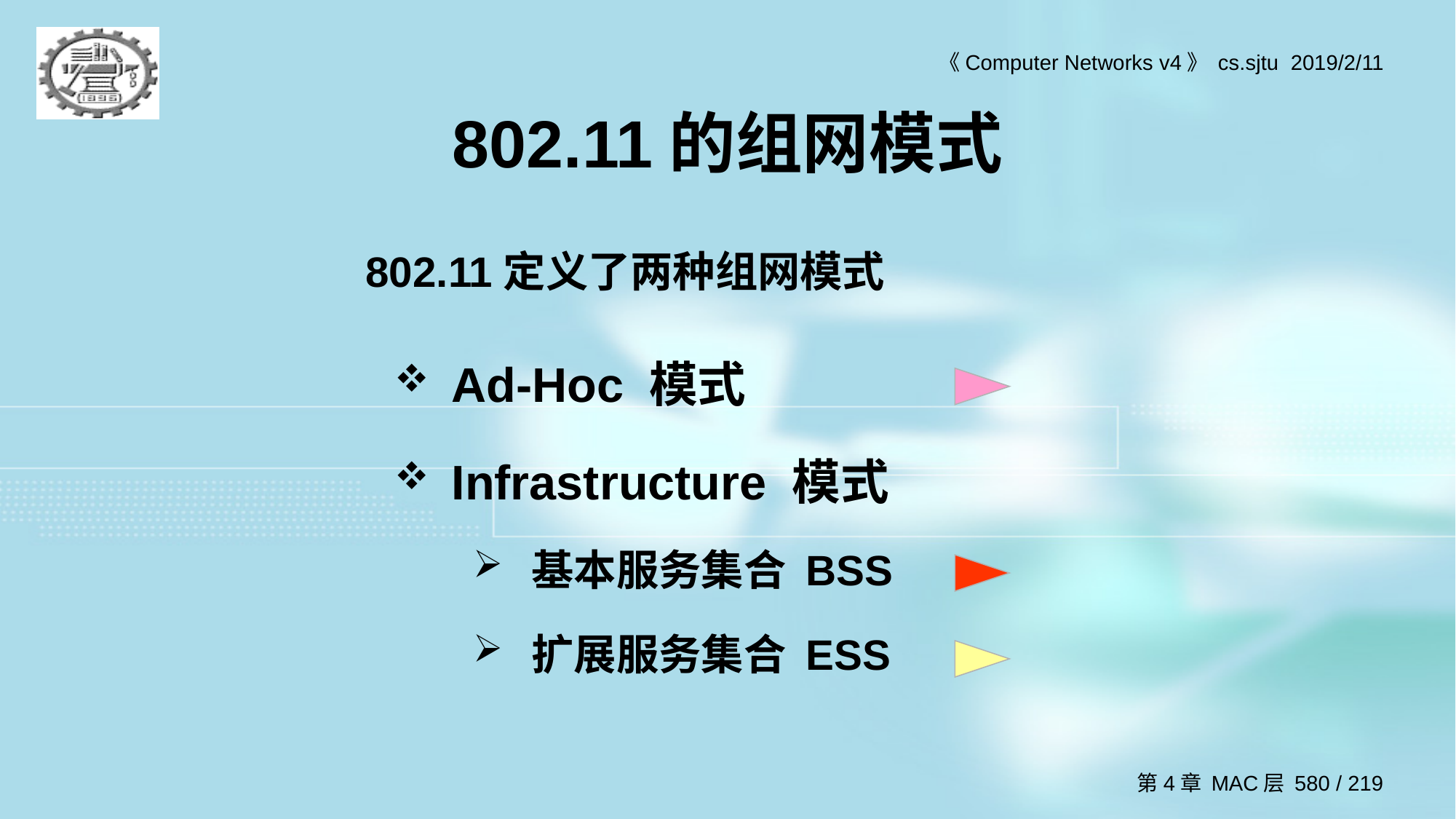

# 802.11的组网模式
802.11定义了两种组网模式
Ad-Hoc 模式
Infrastructure 模式
基本服务集合 BSS
扩展服务集合 ESS